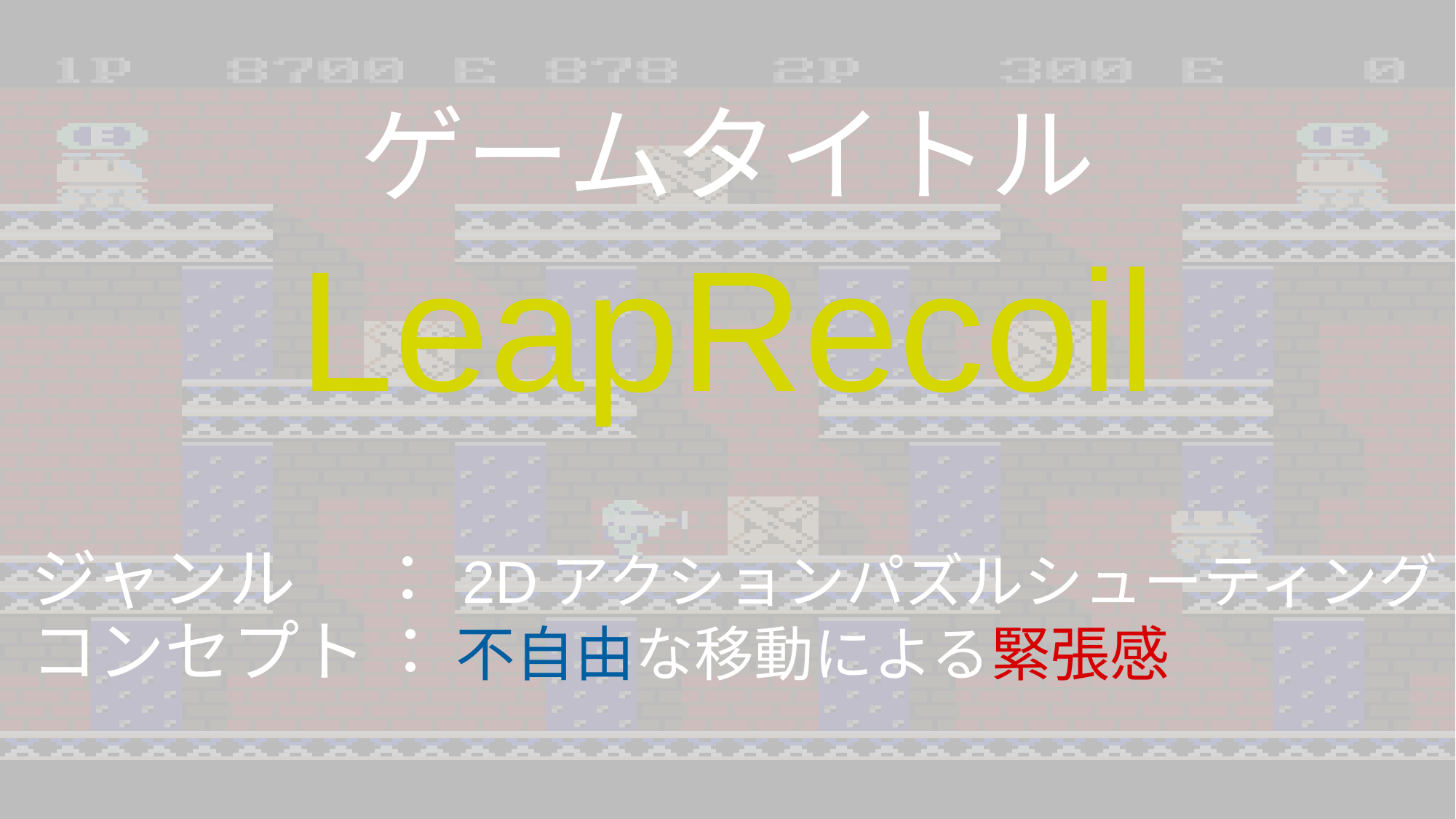

ゲームタイトル

LeapRecoil
ジャンル　 ： 2Dアクションパズルシューティング
コンセプト ： 不自由な移動による緊張感